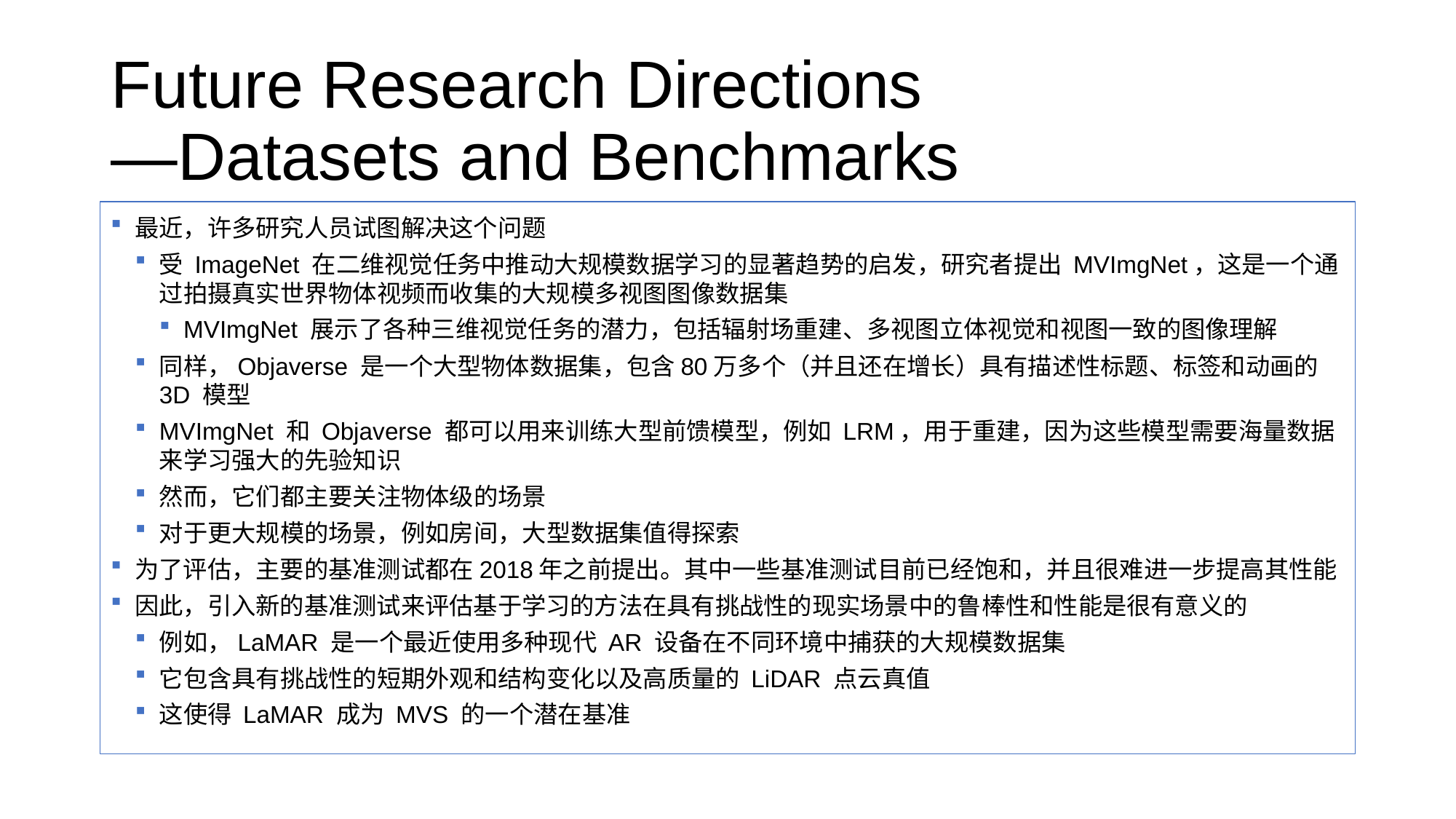

# Future Research Directions —Datasets and Benchmarks
最近，许多研究人员试图解决这个问题
受 ImageNet 在二维视觉任务中推动大规模数据学习的显著趋势的启发，研究者提出 MVImgNet，这是一个通过拍摄真实世界物体视频而收集的大规模多视图图像数据集
MVImgNet 展示了各种三维视觉任务的潜力，包括辐射场重建、多视图立体视觉和视图一致的图像理解
同样，Objaverse 是一个大型物体数据集，包含80万多个（并且还在增长）具有描述性标题、标签和动画的 3D 模型
MVImgNet 和 Objaverse 都可以用来训练大型前馈模型，例如 LRM，用于重建，因为这些模型需要海量数据来学习强大的先验知识
然而，它们都主要关注物体级的场景
对于更大规模的场景，例如房间，大型数据集值得探索
为了评估，主要的基准测试都在2018年之前提出。其中一些基准测试目前已经饱和，并且很难进一步提高其性能
因此，引入新的基准测试来评估基于学习的方法在具有挑战性的现实场景中的鲁棒性和性能是很有意义的
例如，LaMAR 是一个最近使用多种现代 AR 设备在不同环境中捕获的大规模数据集
它包含具有挑战性的短期外观和结构变化以及高质量的 LiDAR 点云真值
这使得 LaMAR 成为 MVS 的一个潜在基准